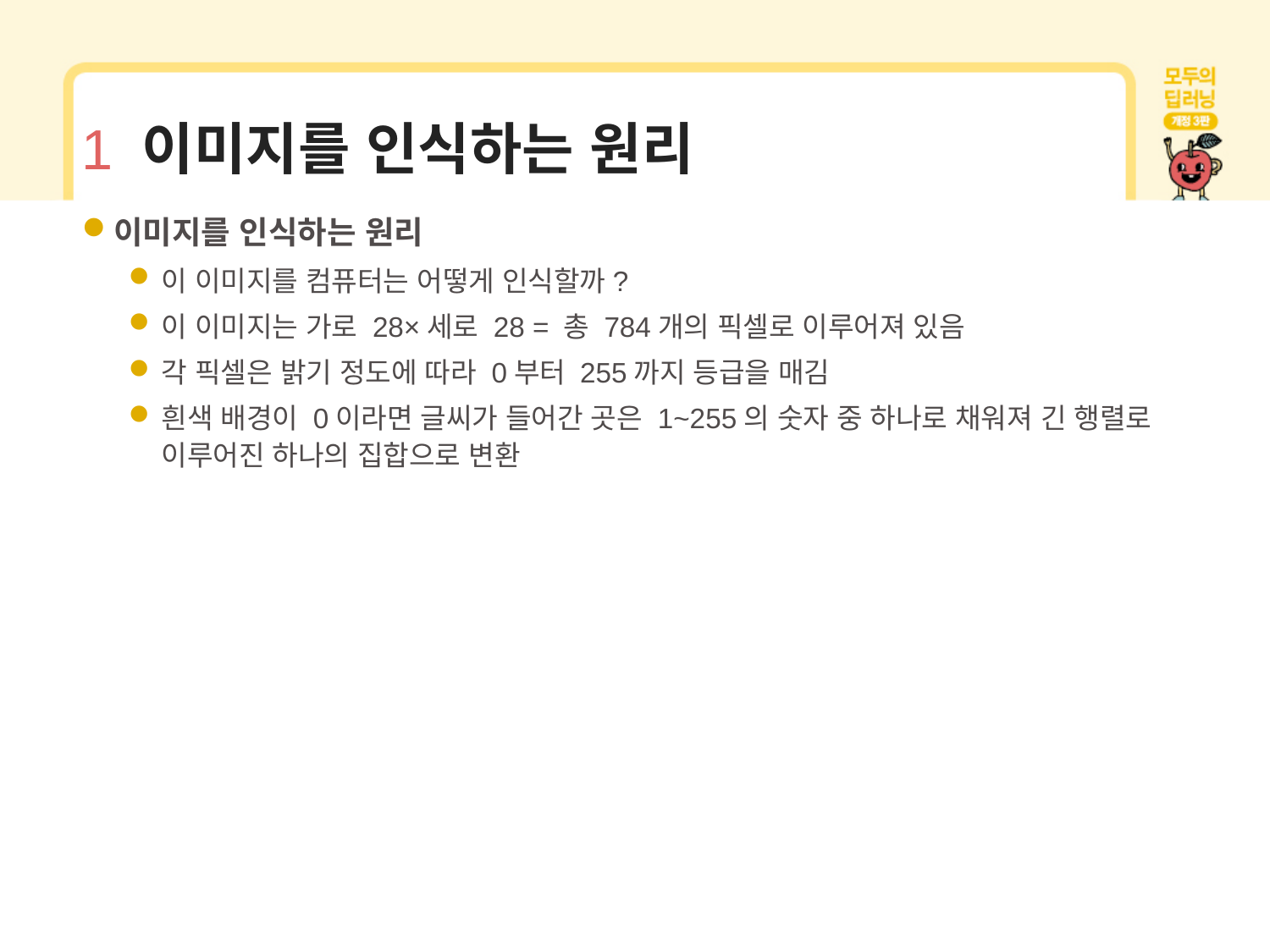

# 1 이미지를 인식하는 원리
이미지를 인식하는 원리
이 이미지를 컴퓨터는 어떻게 인식할까?
이 이미지는 가로 28×세로 28 = 총 784개의 픽셀로 이루어져 있음
각 픽셀은 밝기 정도에 따라 0부터 255까지 등급을 매김
흰색 배경이 0이라면 글씨가 들어간 곳은 1~255의 숫자 중 하나로 채워져 긴 행렬로 이루어진 하나의 집합으로 변환